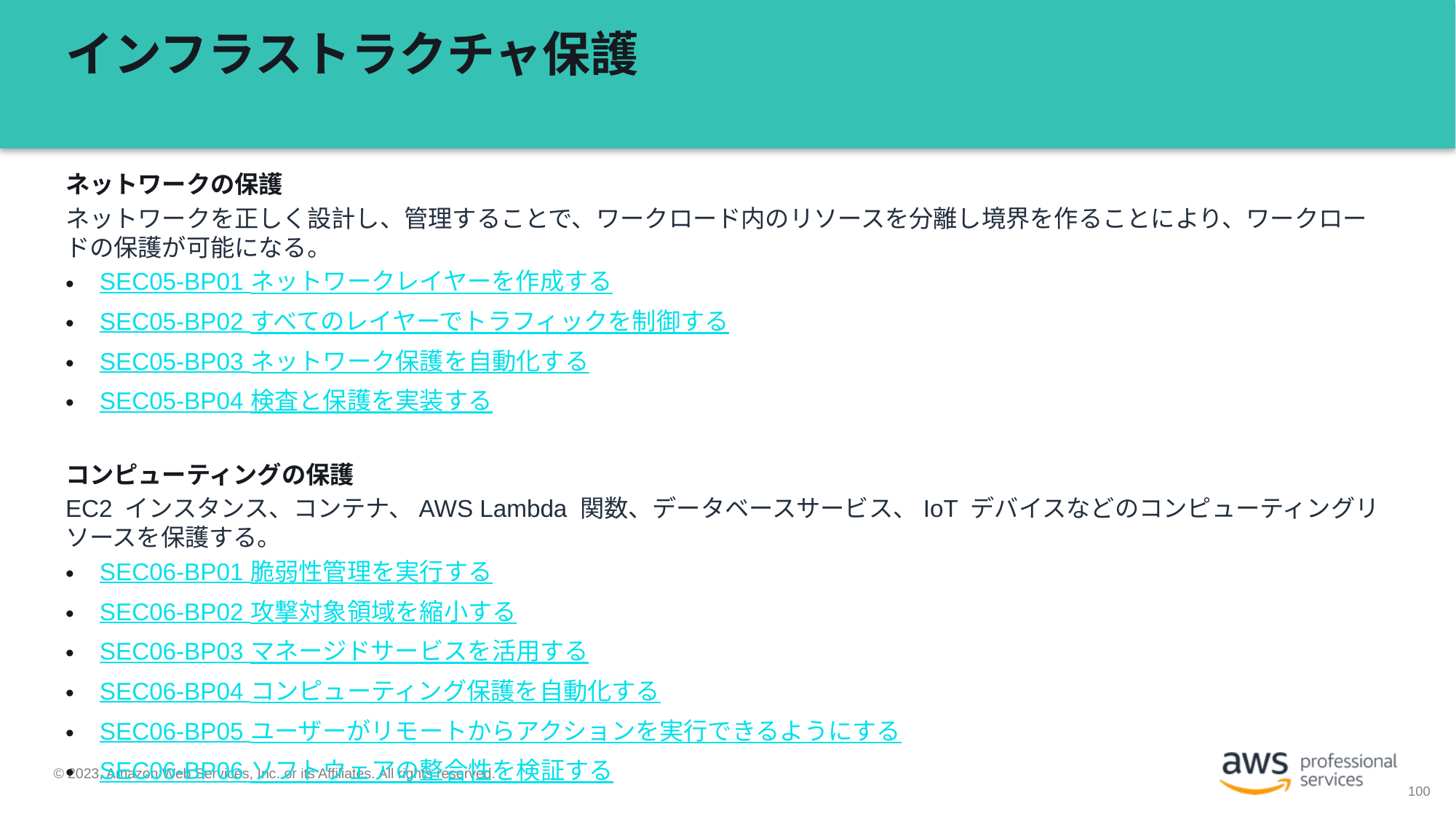

# インフラストラクチャ保護
ネットワークの保護
ネットワークを正しく設計し、管理することで、ワークロード内のリソースを分離し境界を作ることにより、ワークロードの保護が可能になる。
SEC05-BP01 ネットワークレイヤーを作成する
SEC05-BP02 すべてのレイヤーでトラフィックを制御する
SEC05-BP03 ネットワーク保護を自動化する
SEC05-BP04 検査と保護を実装する

コンピューティングの保護
EC2 インスタンス、コンテナ、AWS Lambda 関数、データベースサービス、IoT デバイスなどのコンピューティングリソースを保護する。
SEC06-BP01 脆弱性管理を実行する
SEC06-BP02 攻撃対象領域を縮小する
SEC06-BP03 マネージドサービスを活用する
SEC06-BP04 コンピューティング保護を自動化する
SEC06-BP05 ユーザーがリモートからアクションを実行できるようにする
SEC06-BP06 ソフトウェアの整合性を検証する